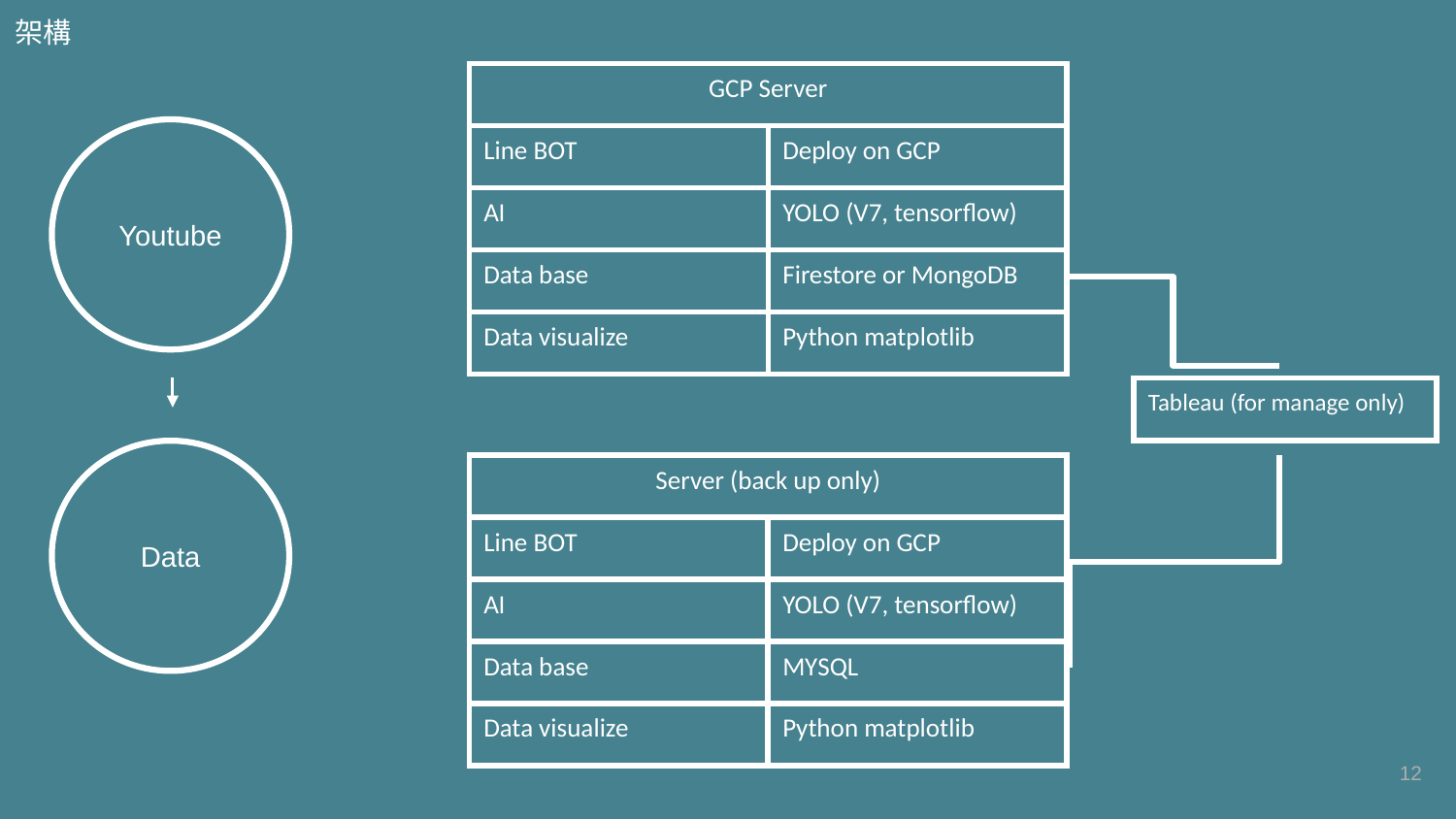

架構
| GCP Server |  |
| --- | --- |
| Line BOT | Deploy on GCP |
| AI | YOLO (V7, tensorflow) |
| Data base | Firestore or MongoDB |
| Data visualize | Python matplotlib |
Youtube
Data
| Tableau (for manage only) |
| --- |
| Server (back up only) |  |
| --- | --- |
| Line BOT | Deploy on GCP |
| AI | YOLO (V7, tensorflow) |
| Data base | MYSQL |
| Data visualize | Python matplotlib |
12